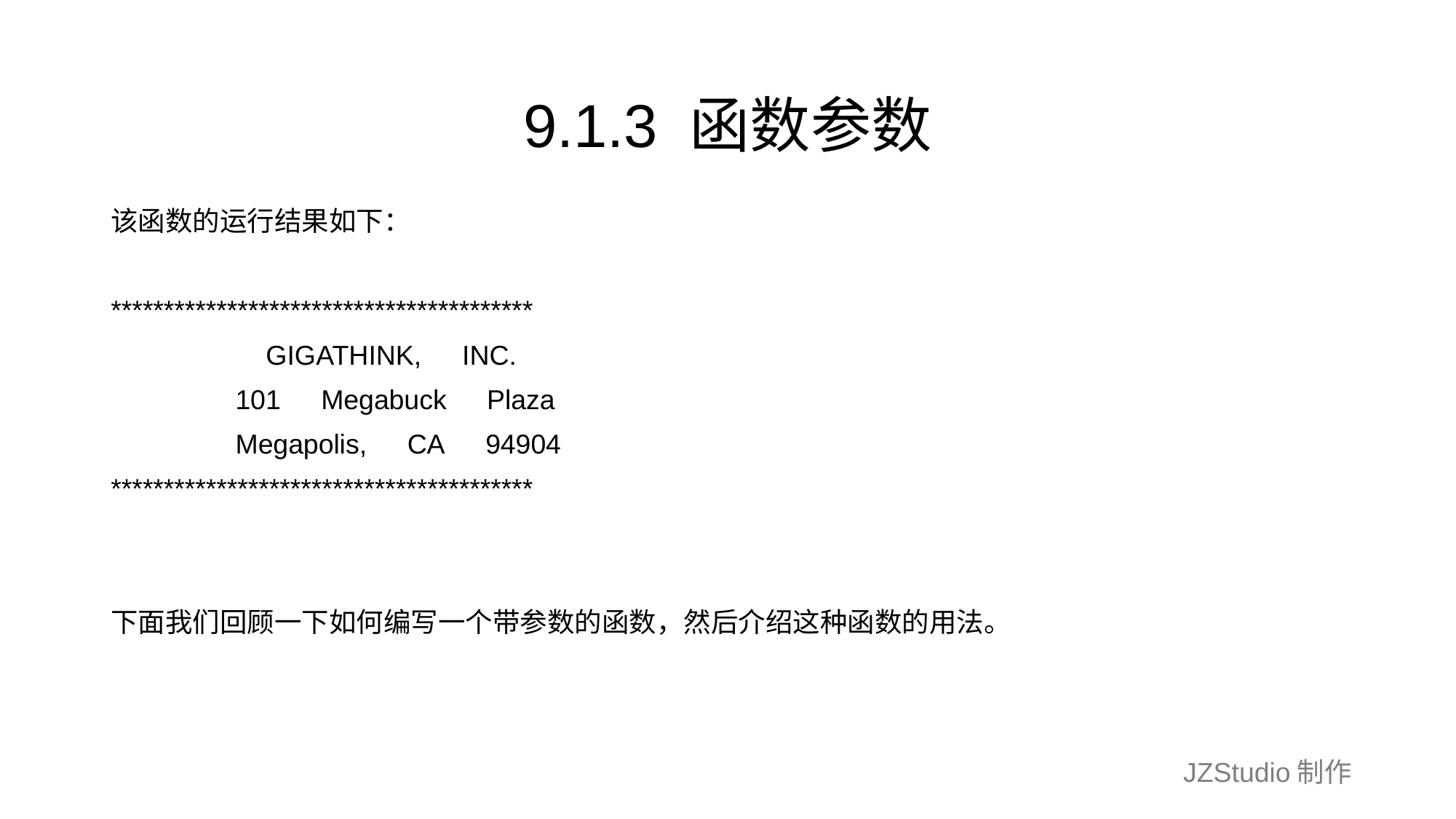

# 9.1.3 函数参数
该函数的运行结果如下：

****************************************
	      GIGATHINK,　INC.
	  101　Megabuck　Plaza
	  Megapolis,　CA　94904
****************************************

下面我们回顾一下如何编写一个带参数的函数，然后介绍这种函数的用法。